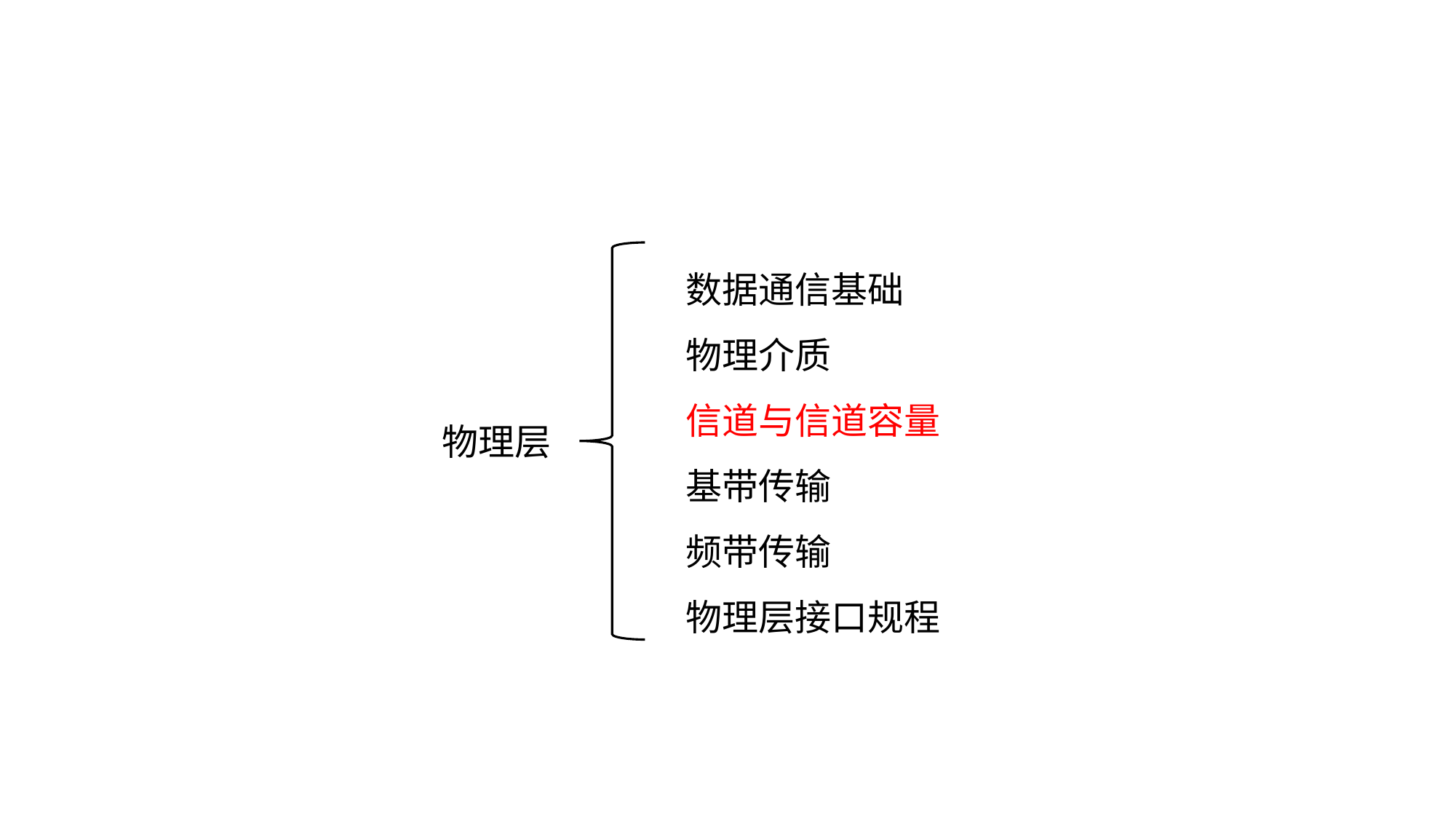

数据通信基础
物理介质
信道与信道容量
基带传输
频带传输
物理层接口规程

物理层